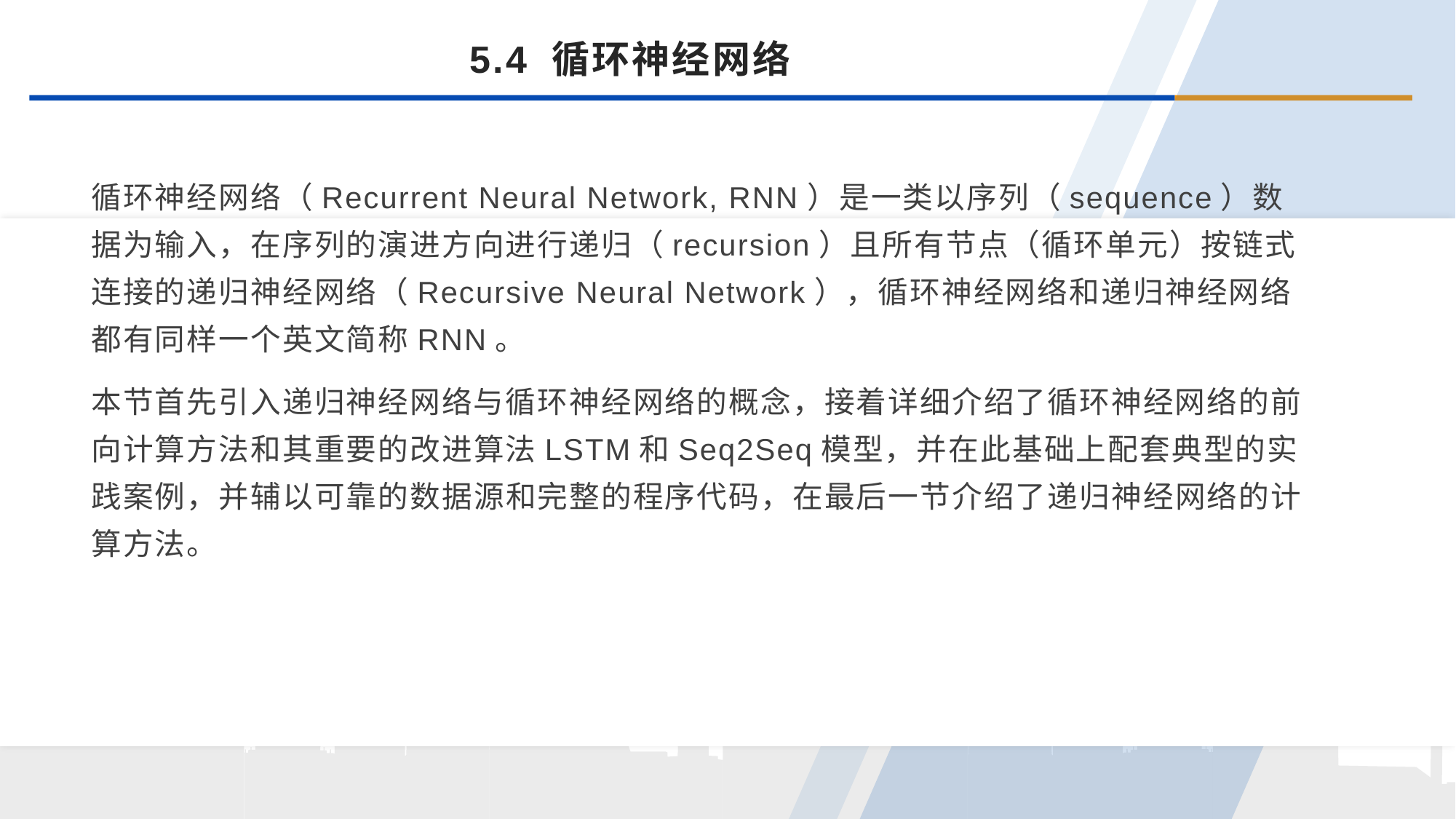

5.4 循环神经网络
循环神经网络（Recurrent Neural Network, RNN）是一类以序列（sequence）数据为输入，在序列的演进方向进行递归（recursion）且所有节点（循环单元）按链式连接的递归神经网络（Recursive Neural Network），循环神经网络和递归神经网络都有同样一个英文简称RNN。
本节首先引入递归神经网络与循环神经网络的概念，接着详细介绍了循环神经网络的前向计算方法和其重要的改进算法LSTM和Seq2Seq模型，并在此基础上配套典型的实践案例，并辅以可靠的数据源和完整的程序代码，在最后一节介绍了递归神经网络的计算方法。